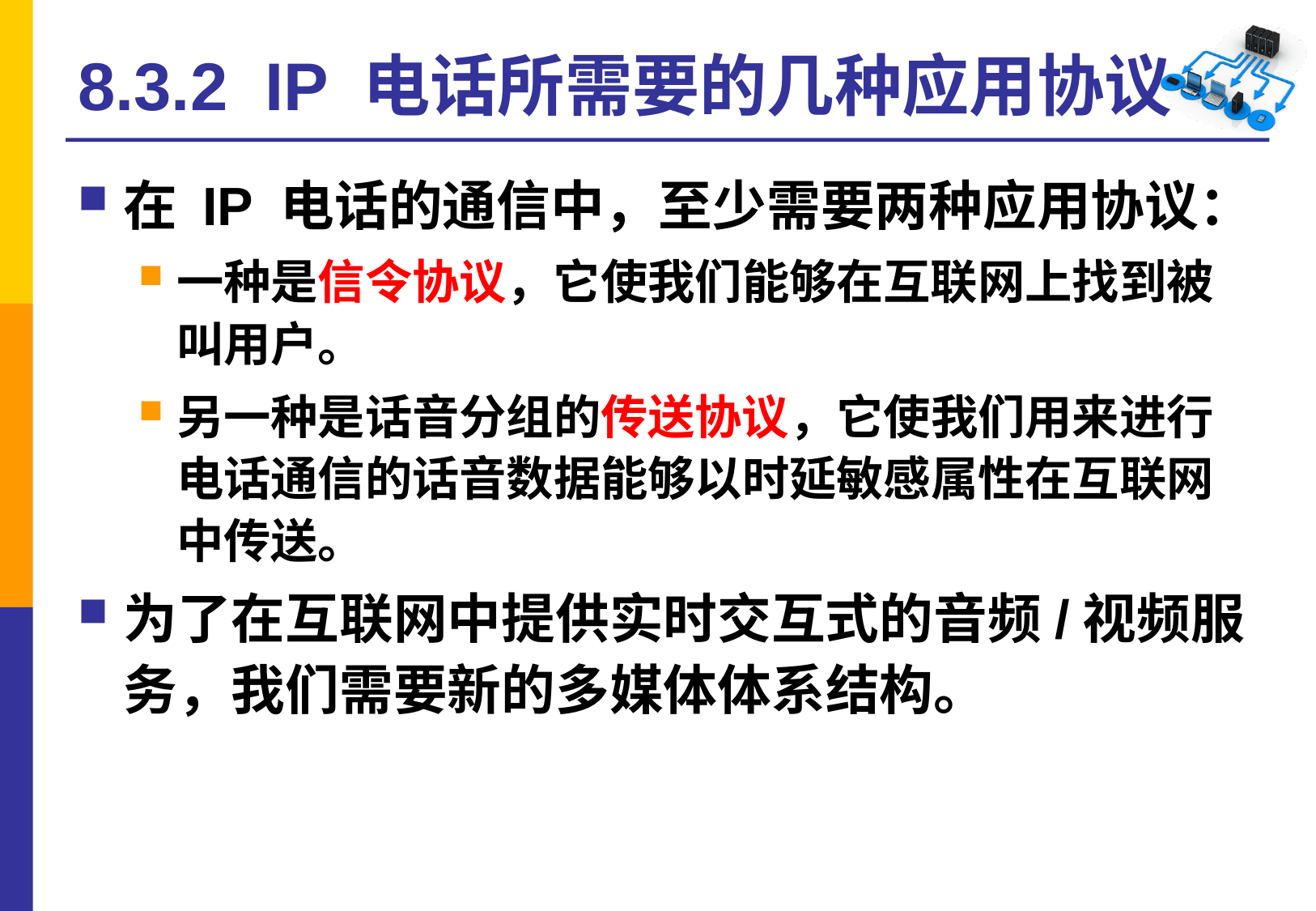

# 8.3.2  IP 电话所需要的几种应用协议
在 IP 电话的通信中，至少需要两种应用协议：
一种是信令协议，它使我们能够在互联网上找到被叫用户。
另一种是话音分组的传送协议，它使我们用来进行电话通信的话音数据能够以时延敏感属性在互联网中传送。
为了在互联网中提供实时交互式的音频/视频服务，我们需要新的多媒体体系结构。